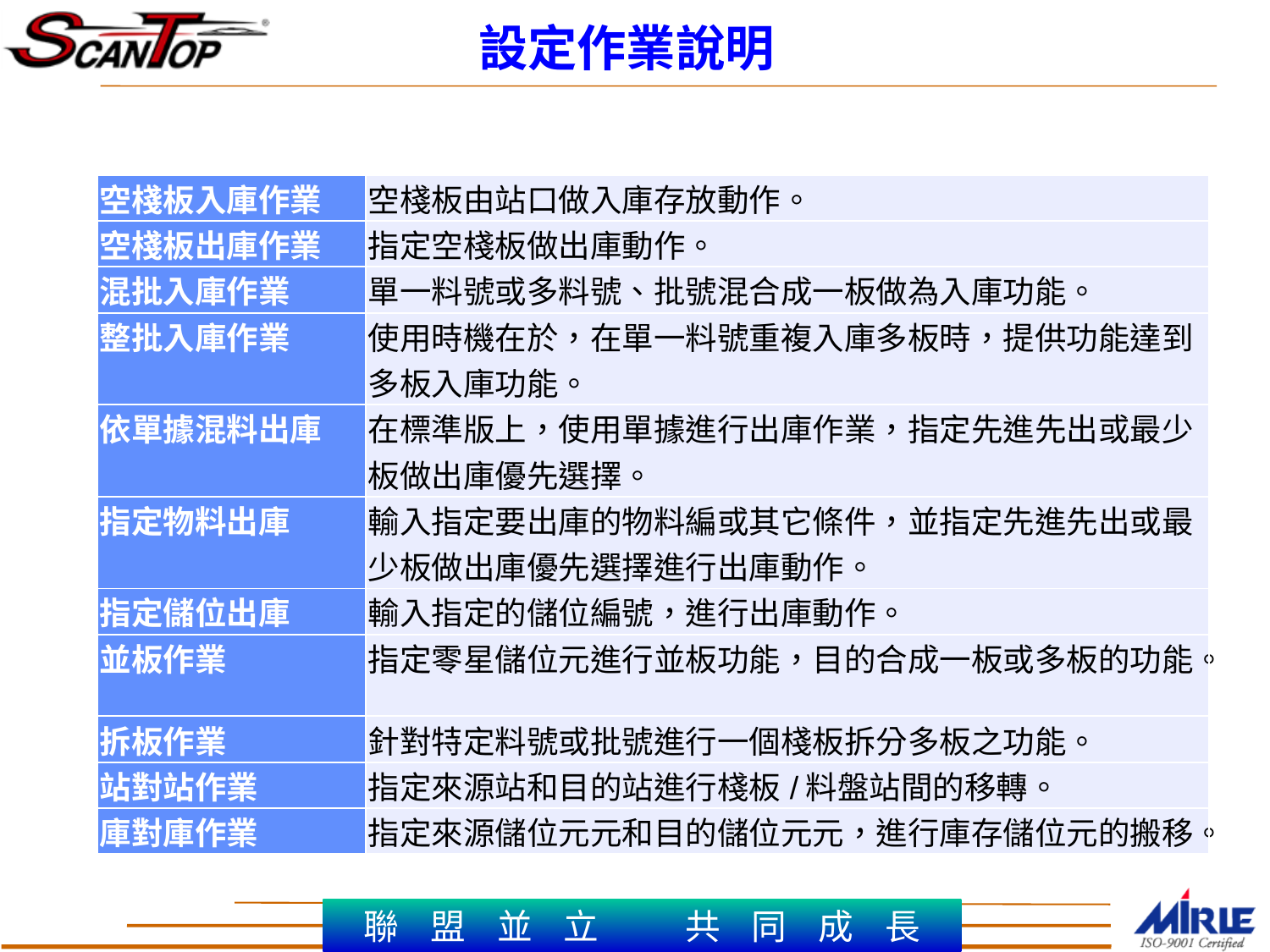

# 設定作業說明
| 空棧板入庫作業 | 空棧板由站口做入庫存放動作。 |
| --- | --- |
| 空棧板出庫作業 | 指定空棧板做出庫動作。 |
| 混批入庫作業 | 單一料號或多料號、批號混合成一板做為入庫功能。 |
| 整批入庫作業 | 使用時機在於，在單一料號重複入庫多板時，提供功能達到多板入庫功能。 |
| 依單據混料出庫 | 在標準版上，使用單據進行出庫作業，指定先進先出或最少板做出庫優先選擇。 |
| 指定物料出庫 | 輸入指定要出庫的物料編或其它條件，並指定先進先出或最少板做出庫優先選擇進行出庫動作。 |
| 指定儲位出庫 | 輸入指定的儲位編號，進行出庫動作。 |
| 並板作業 | 指定零星儲位元進行並板功能，目的合成一板或多板的功能。 |
| 拆板作業 | 針對特定料號或批號進行一個棧板拆分多板之功能。 |
| 站對站作業 | 指定來源站和目的站進行棧板/料盤站間的移轉。 |
| 庫對庫作業 | 指定來源儲位元元和目的儲位元元，進行庫存儲位元的搬移。 |